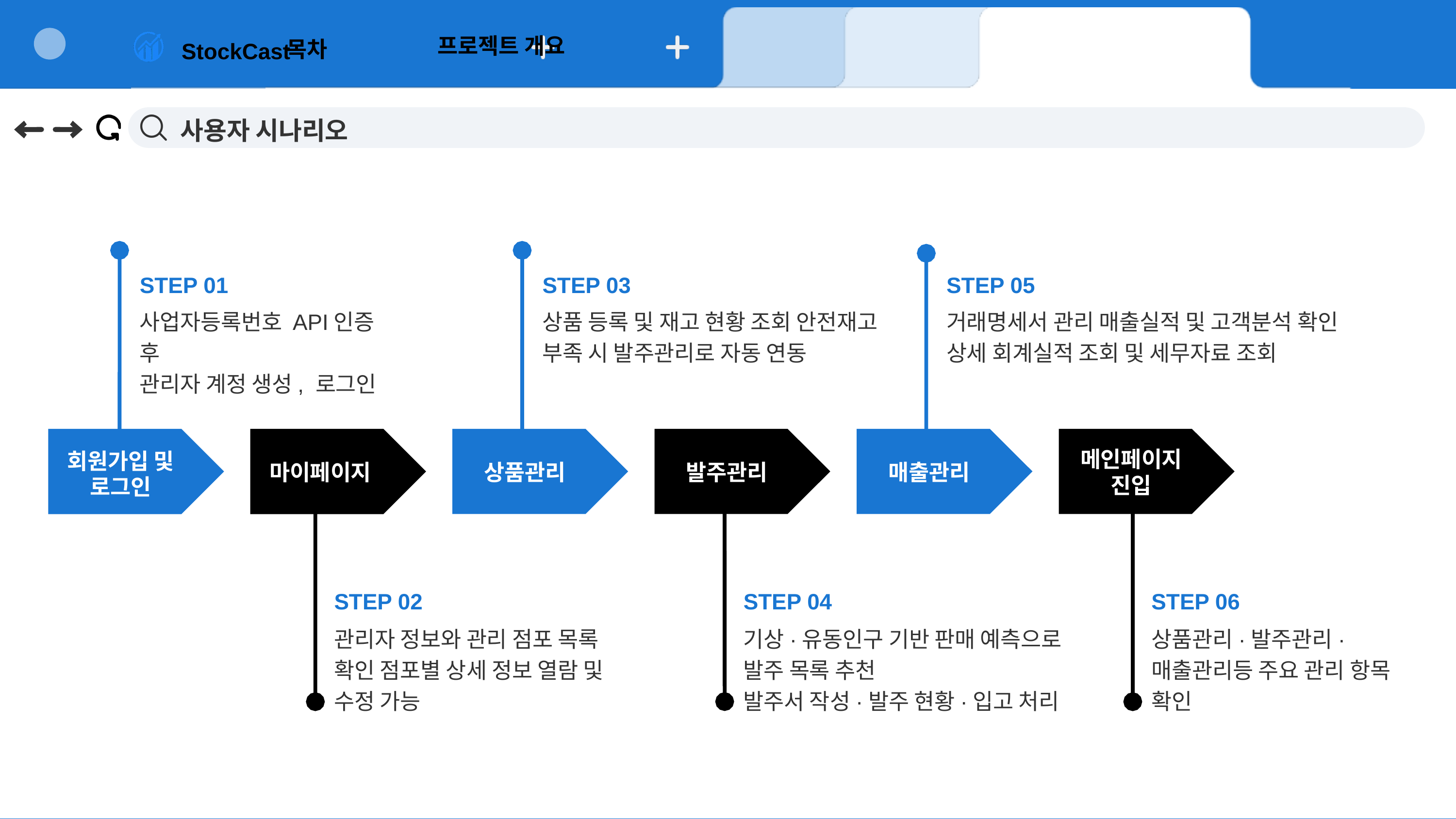

프로젝트 개요

목차
StockCast

사용자 시나리오

STEP 01
STEP 03
STEP 05
사업자등록번호 API인증 후
관리자 계정 생성, 로그인
상품 등록 및 재고 현황 조회 안전재고
부족 시 발주관리로 자동 연동
거래명세서 관리 매출실적 및 고객분석 확인 상세 회계실적 조회 및 세무자료 조회

메인페이지
진입
회원가입 및
로그인
마이페이지
상품관리
발주관리
매출관리

STEP 02
STEP 04
STEP 06
관리자 정보와 관리 점포 목록 확인 점포별 상세 정보 열람 및 수정 가능
기상·유동인구 기반 판매 예측으로 발주 목록 추천
발주서 작성·발주 현황·입고 처리
상품관리·발주관리·매출관리등 주요 관리 항목 확인